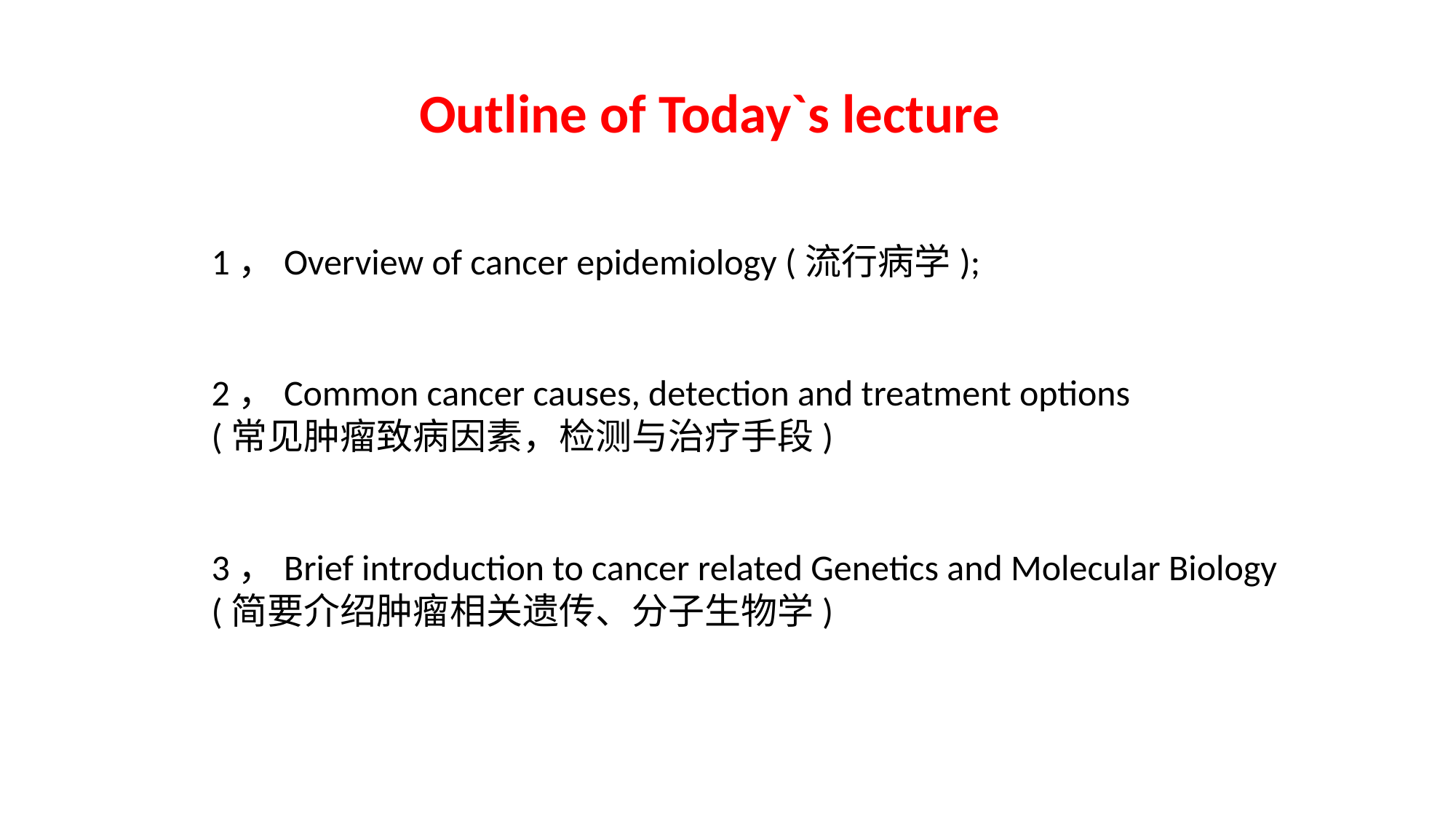

Outline of Today`s lecture
1，Overview of cancer epidemiology (流行病学);

2，Common cancer causes, detection and treatment options
(常见肿瘤致病因素，检测与治疗手段)

3，Brief introduction to cancer related Genetics and Molecular Biology
(简要介绍肿瘤相关遗传、分子生物学)